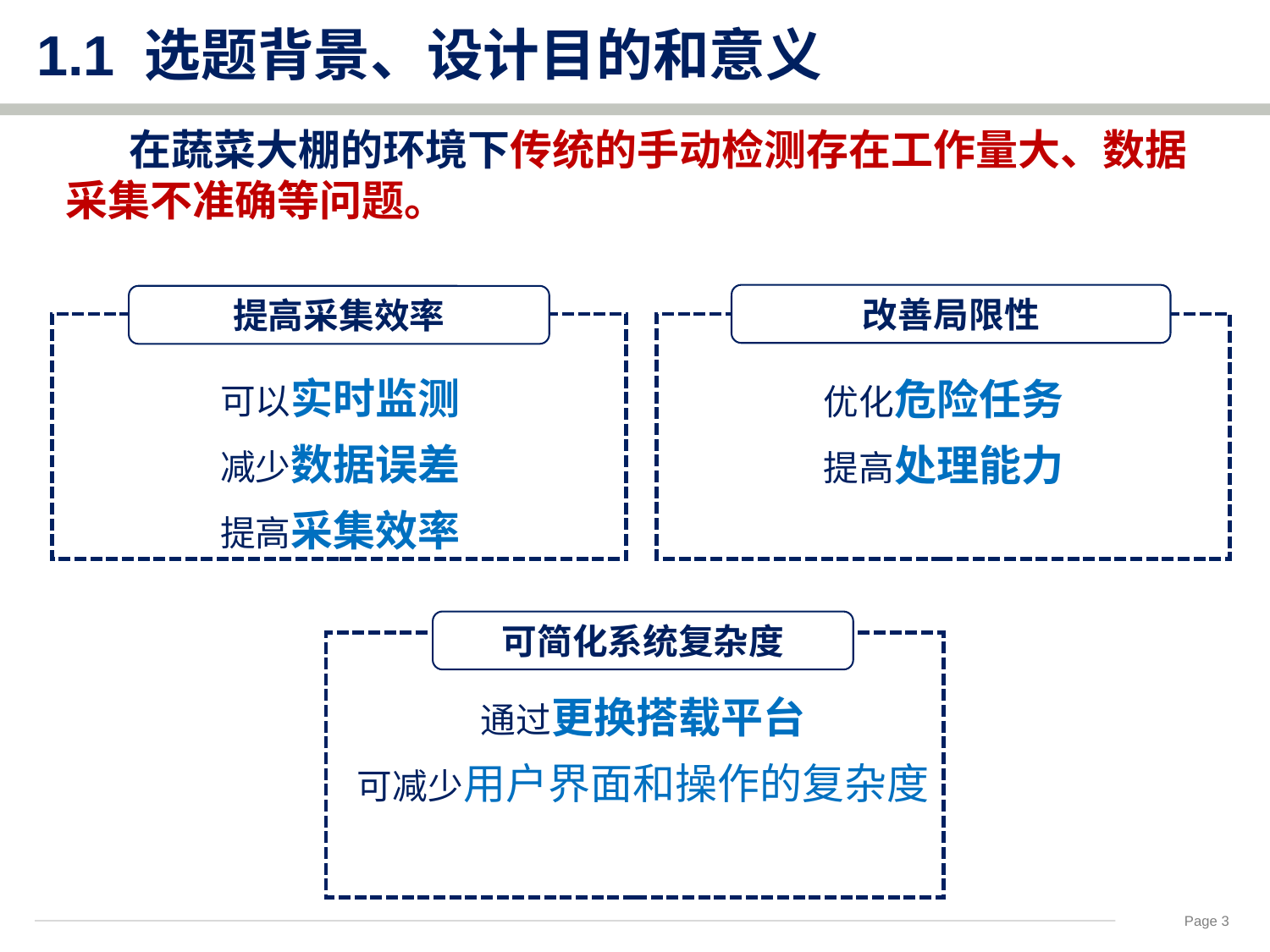

1.1 选题背景、设计目的和意义
在蔬菜大棚的环境下传统的手动检测存在工作量大、数据采集不准确等问题。
改善局限性
提高采集效率

可以实时监测
减少数据误差
提高采集效率
优化危险任务
提高处理能力

可简化系统复杂度

通过更换搭载平台
可减少用户界面和操作的复杂度